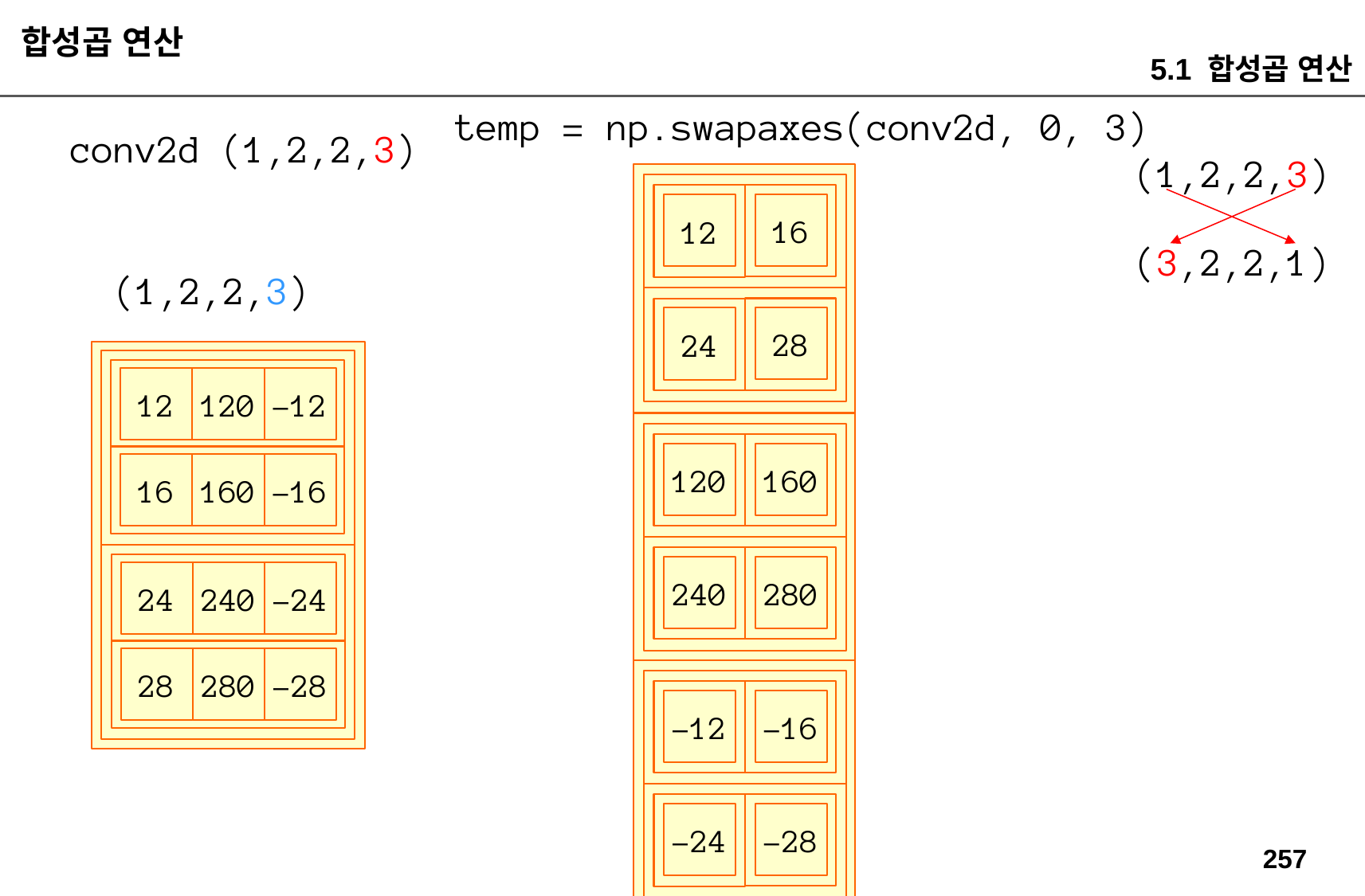

합성곱 연산
5.1 합성곱 연산
temp = np.swapaxes(conv2d, 0, 3)
conv2d (1,2,2,3)
(1,2,2,3)

16
12
(3,2,2,1)
(1,2,2,3)

28
24

12
120
-12

160
120

16
160
-16

280
240
24
240
-24

28
280
-28

-16
-12

-28
-24